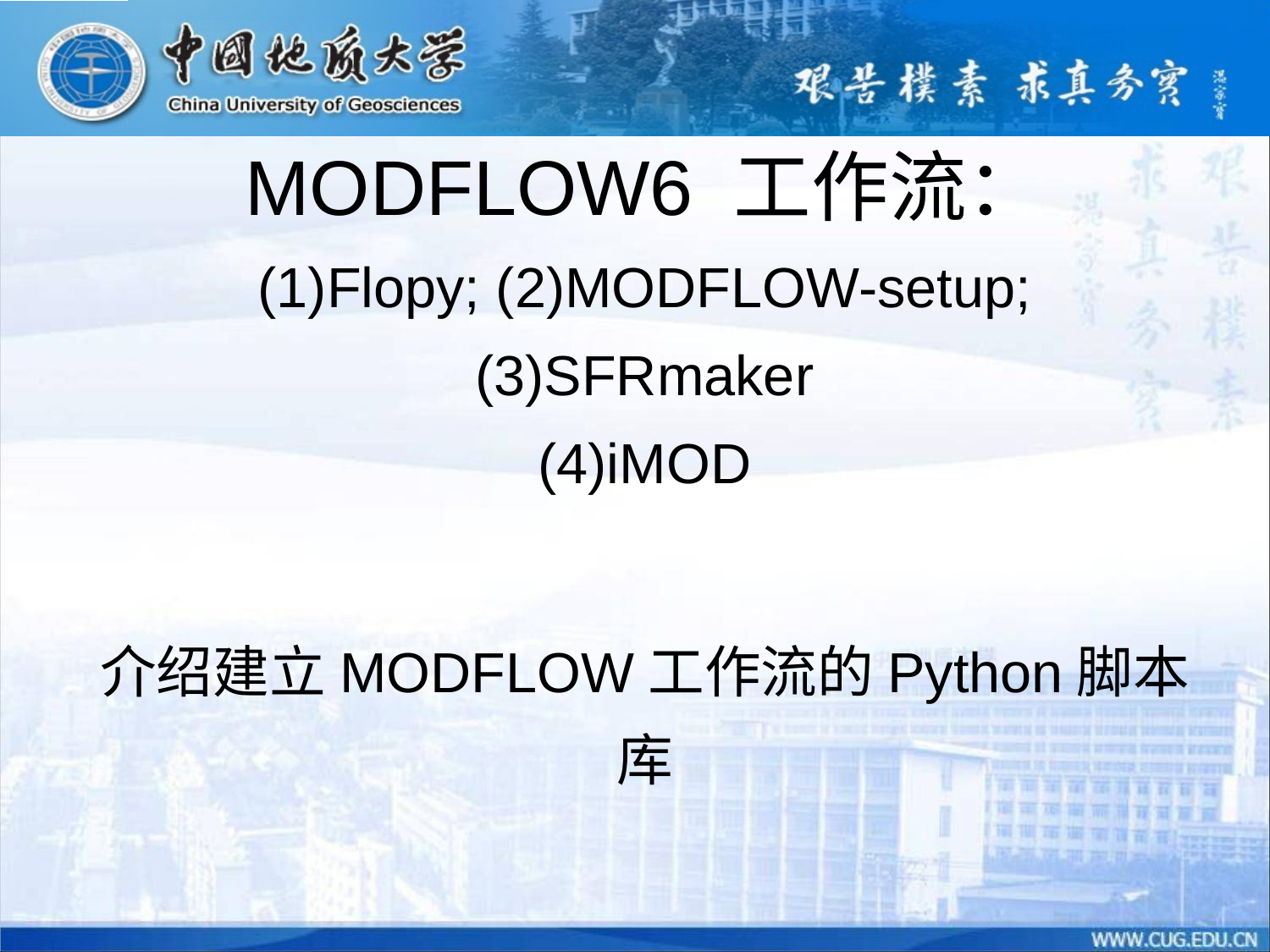

# MODFLOW6 工作流： (1)Flopy; (2)MODFLOW-setup; (3)SFRmaker (4)iMOD 介绍建立MODFLOW工作流的Python脚本库